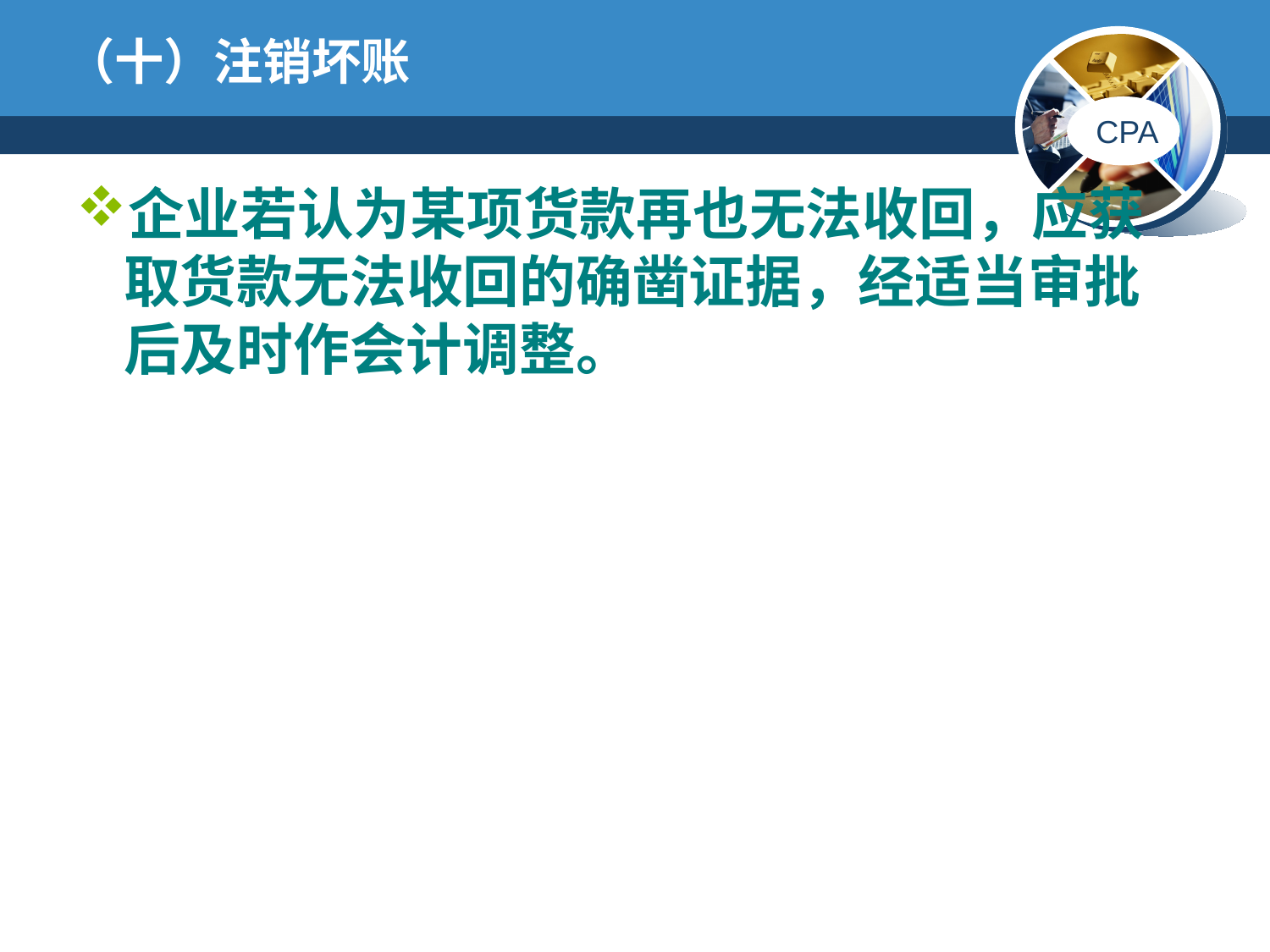

# （十）注销坏账
企业若认为某项货款再也无法收回，应获取货款无法收回的确凿证据，经适当审批后及时作会计调整。